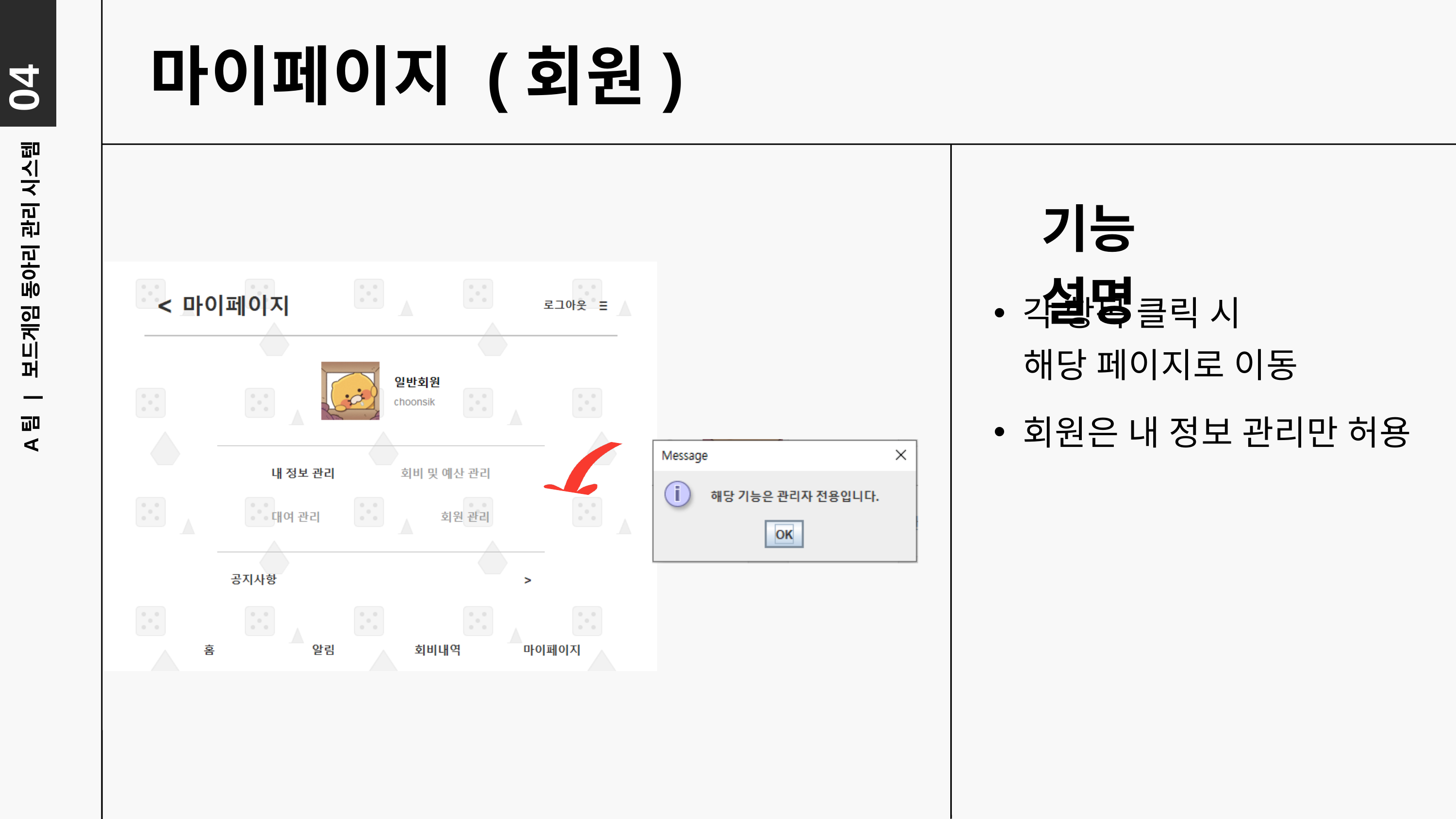

04

마이페이지 (회원)

기능 설명

각 항목 클릭 시
      해당 페이지로 이동
A팀  |  보드게임 동아리 관리 시스템
회원은 내 정보 관리만 허용